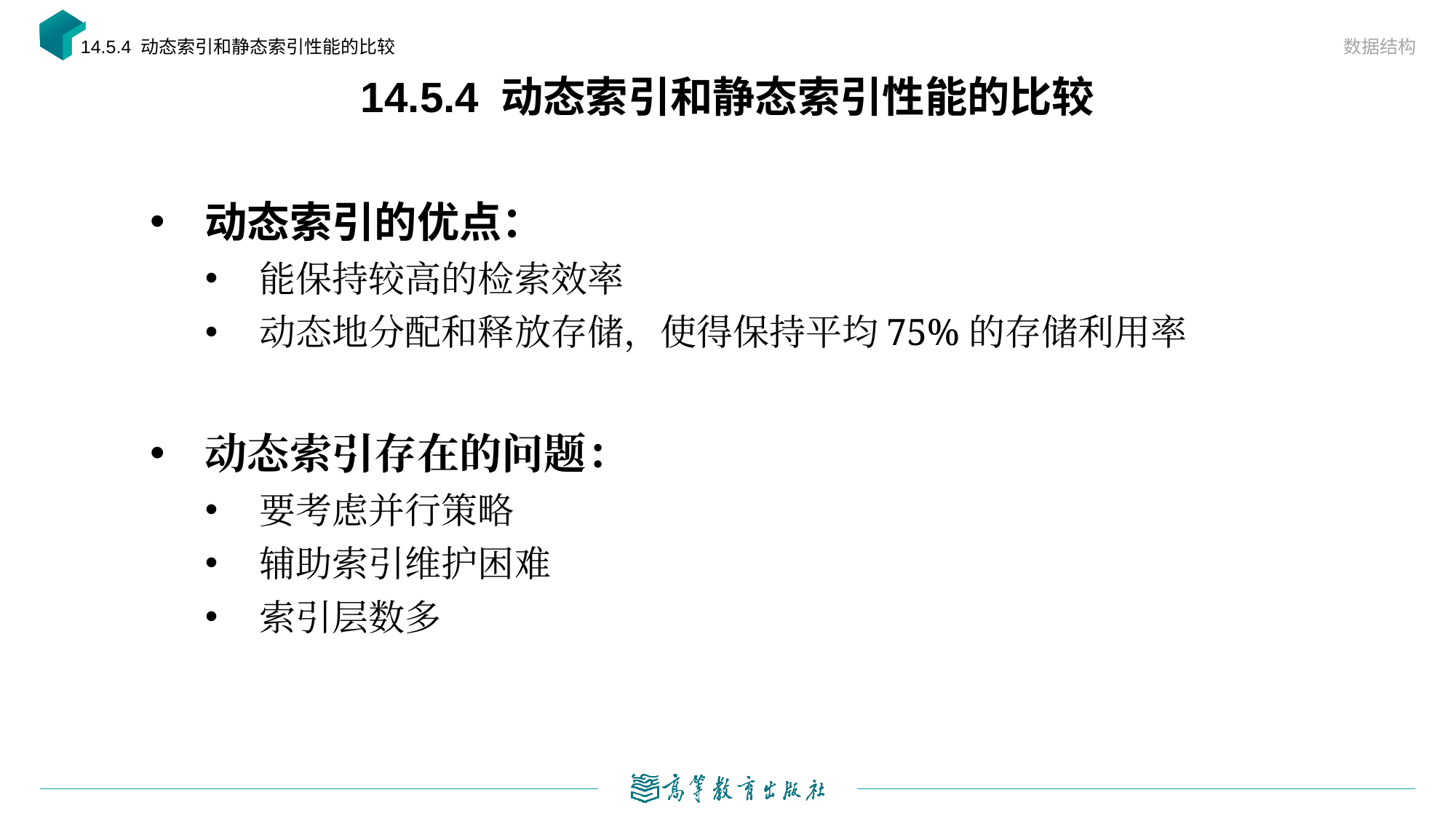

数据结构
14.5.4 动态索引和静态索引性能的比较

# 14.5.4 动态索引和静态索引性能的比较
动态索引的优点：
能保持较高的检索效率
动态地分配和释放存储，使得保持平均75%的存储利用率

动态索引存在的问题：
要考虑并行策略
辅助索引维护困难
索引层数多